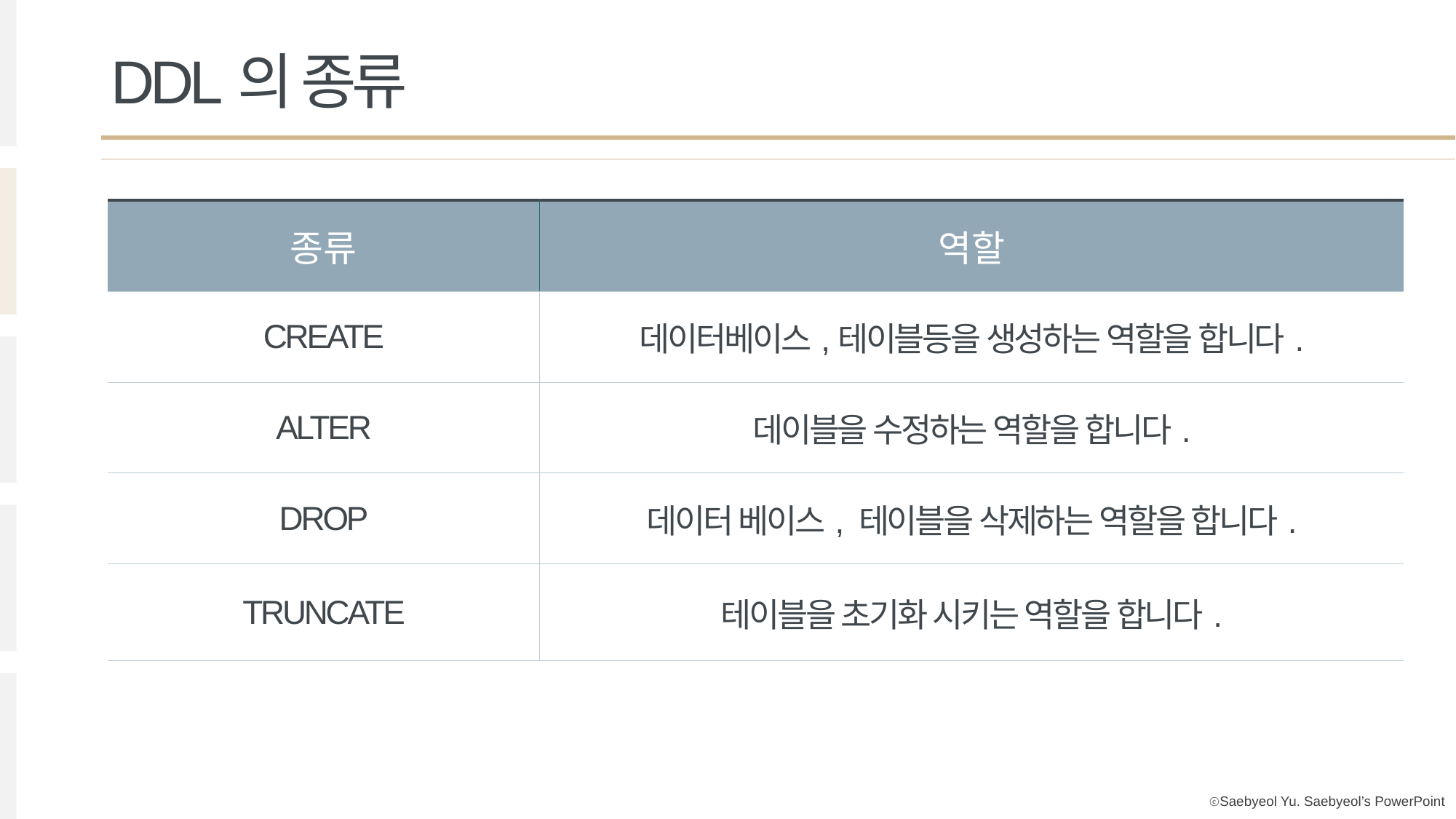

DDL의 종류

| 종류 | 역할 |
| --- | --- |
| CREATE | 데이터베이스,테이블등을 생성하는 역할을 합니다. |
| ALTER | 데이블을 수정하는 역할을 합니다. |
| DROP | 데이터 베이스, 테이블을 삭제하는 역할을 합니다. |
| TRUNCATE | 테이블을 초기화 시키는 역할을 합니다. |